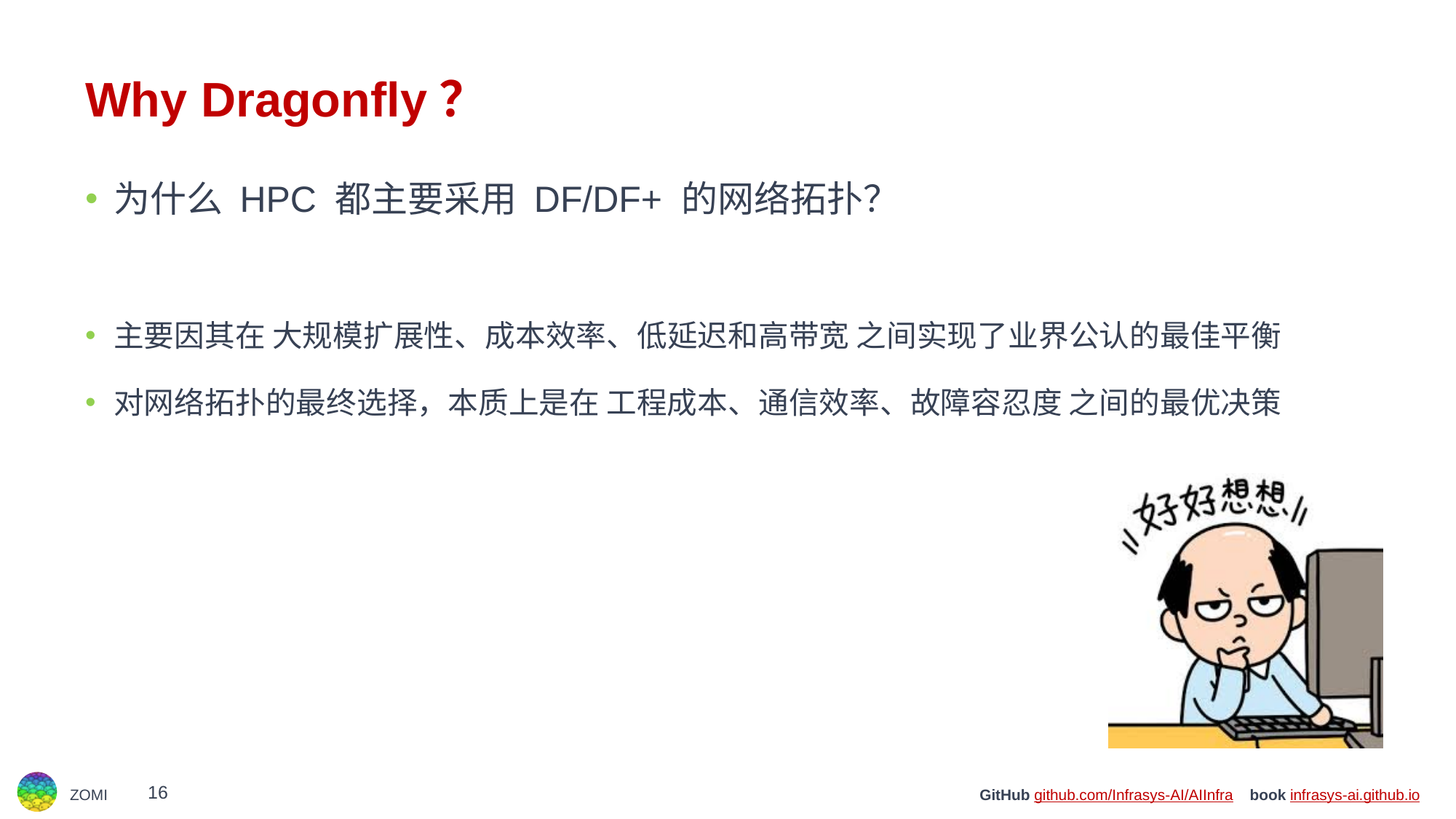

# Why Dragonfly？
为什么 HPC 都主要采用 DF/DF+ 的网络拓扑？

主要因其在 ​​大规模扩展性、成本效率、低延迟和高带宽​​ 之间实现了业界公认的最佳平衡
对网络拓扑的最终选择，本质上是在 ​​工程成本、通信效率、故障容忍度​​ 之间的最优决策